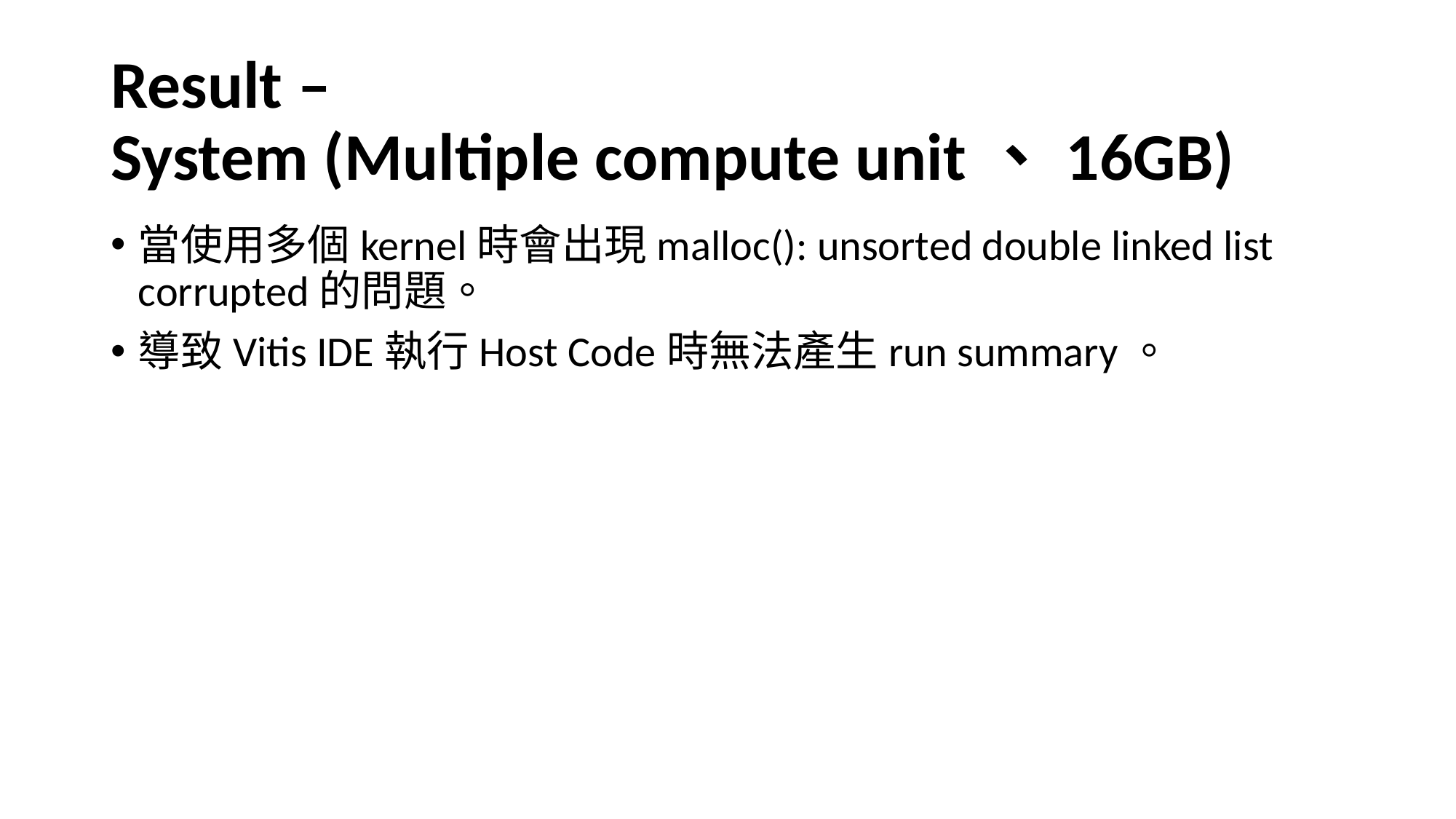

# Result – System (Multiple compute unit、16GB)
當使用多個kernel時會出現malloc(): unsorted double linked list corrupted的問題。
導致Vitis IDE執行Host Code時無法產生run summary。